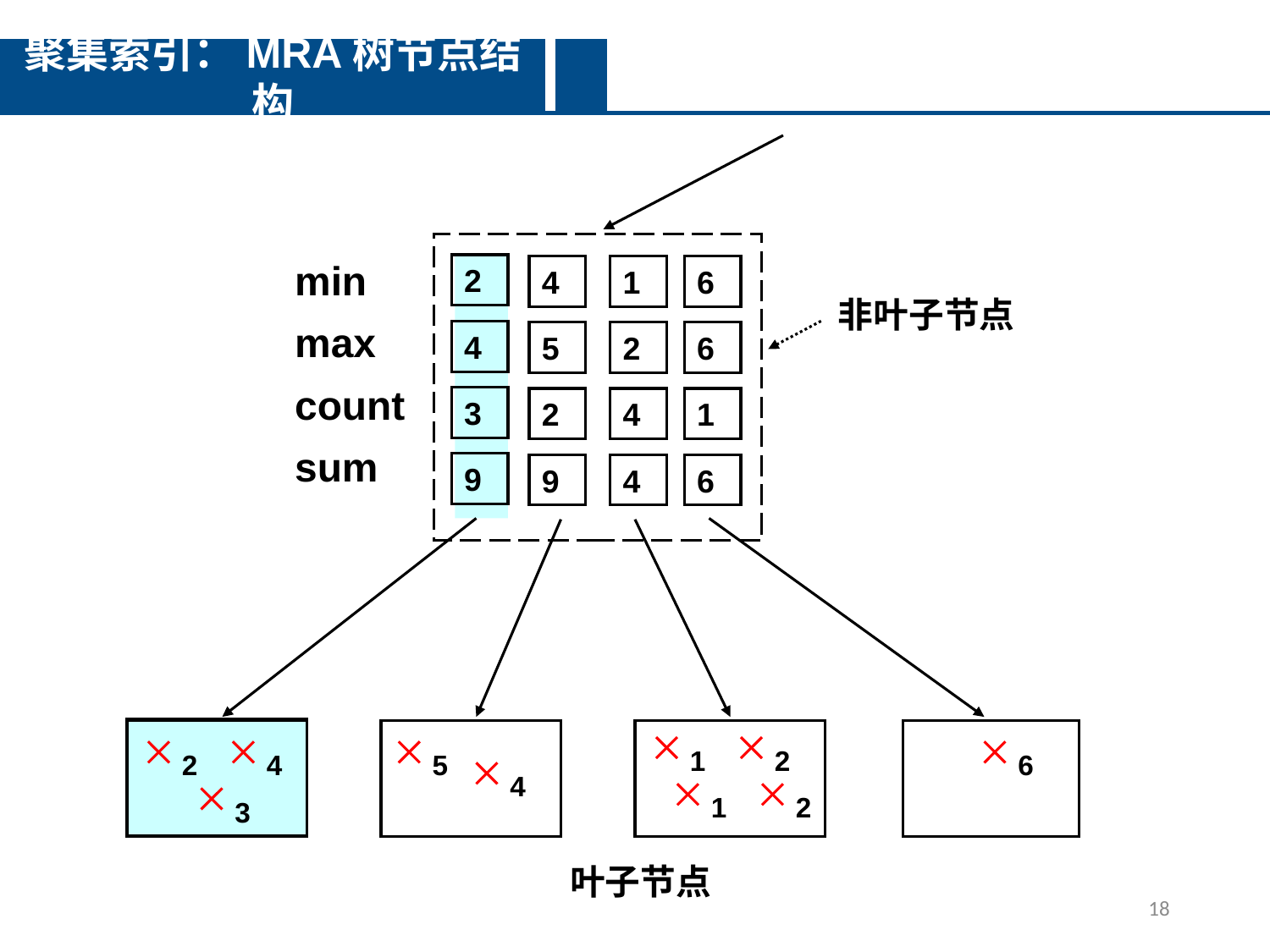

聚集索引：MRA树节点结构

2
4
1
6
min
max
count
sum
非叶子节点
4

5
2
6
3
2
4
1
9
9
4
6

1

2

2

4

5

6

4

1

2

3
叶子节点
18